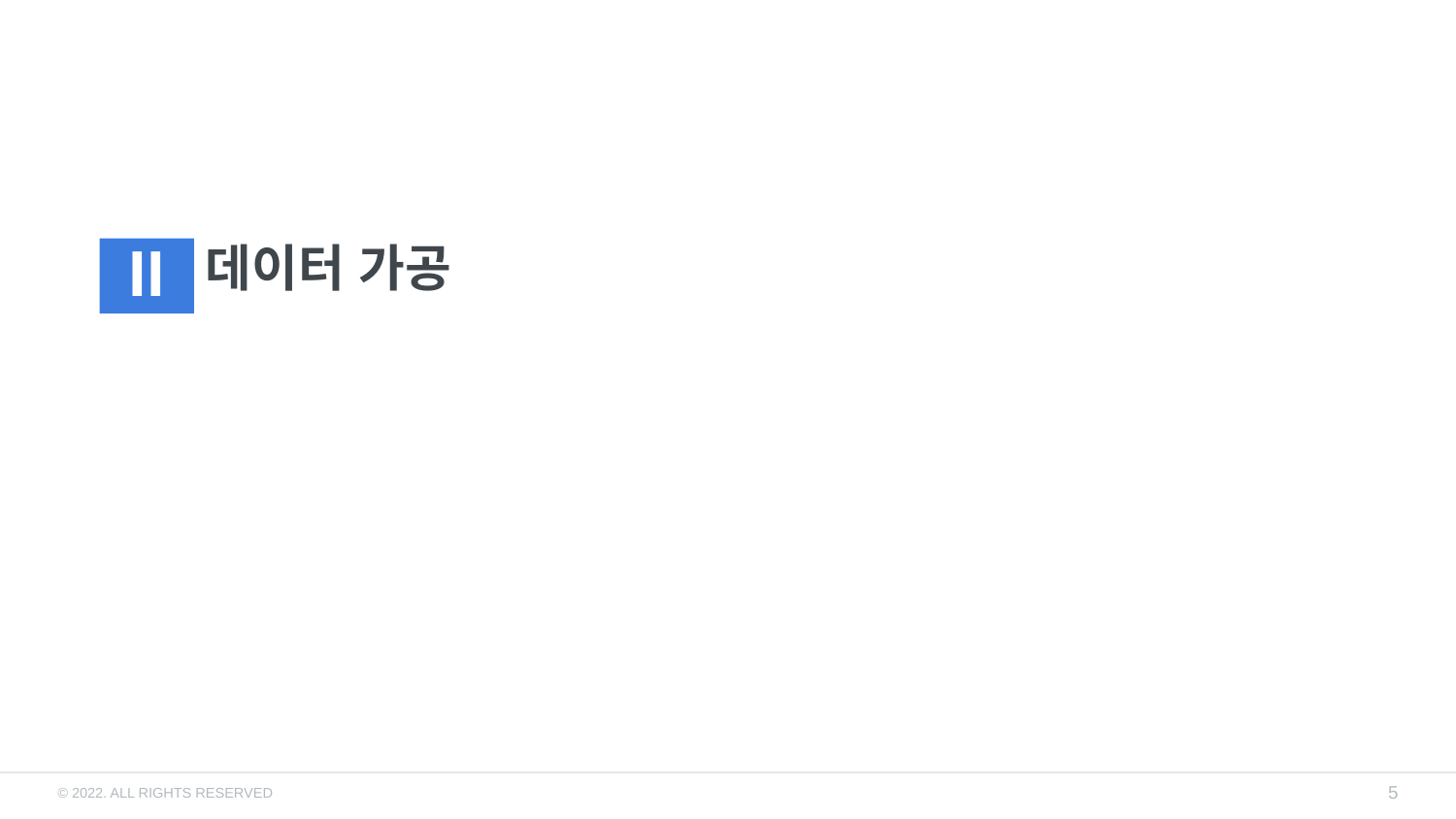

# 데이터 가공
II
5
© 2022. ALL RIGHTS RESERVED